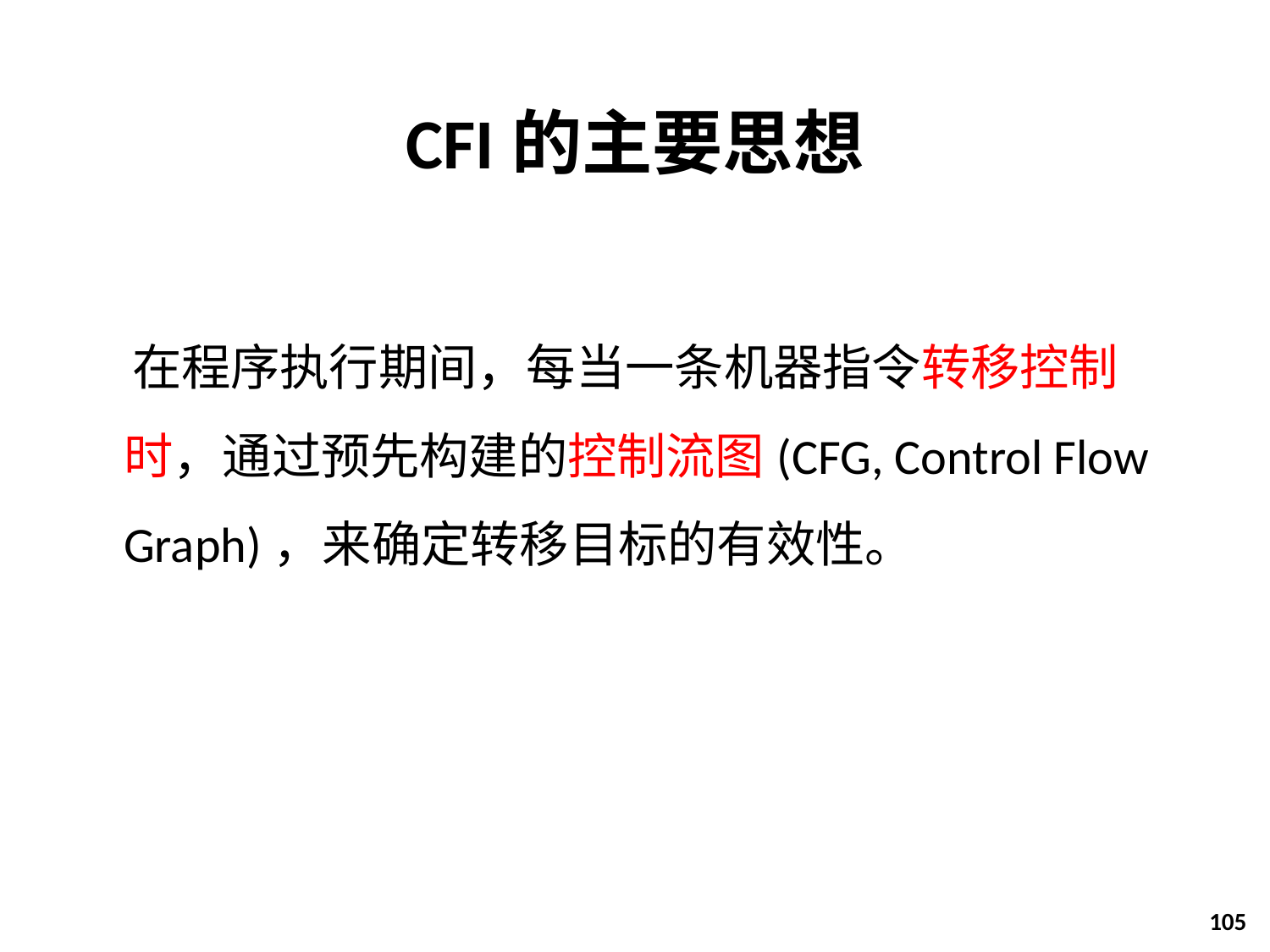

# CFI的主要思想

    在程序执行期间，每当一条机器指令转移控制时，通过预先构建的控制流图(CFG, Control Flow Graph)，来确定转移目标的有效性。

105